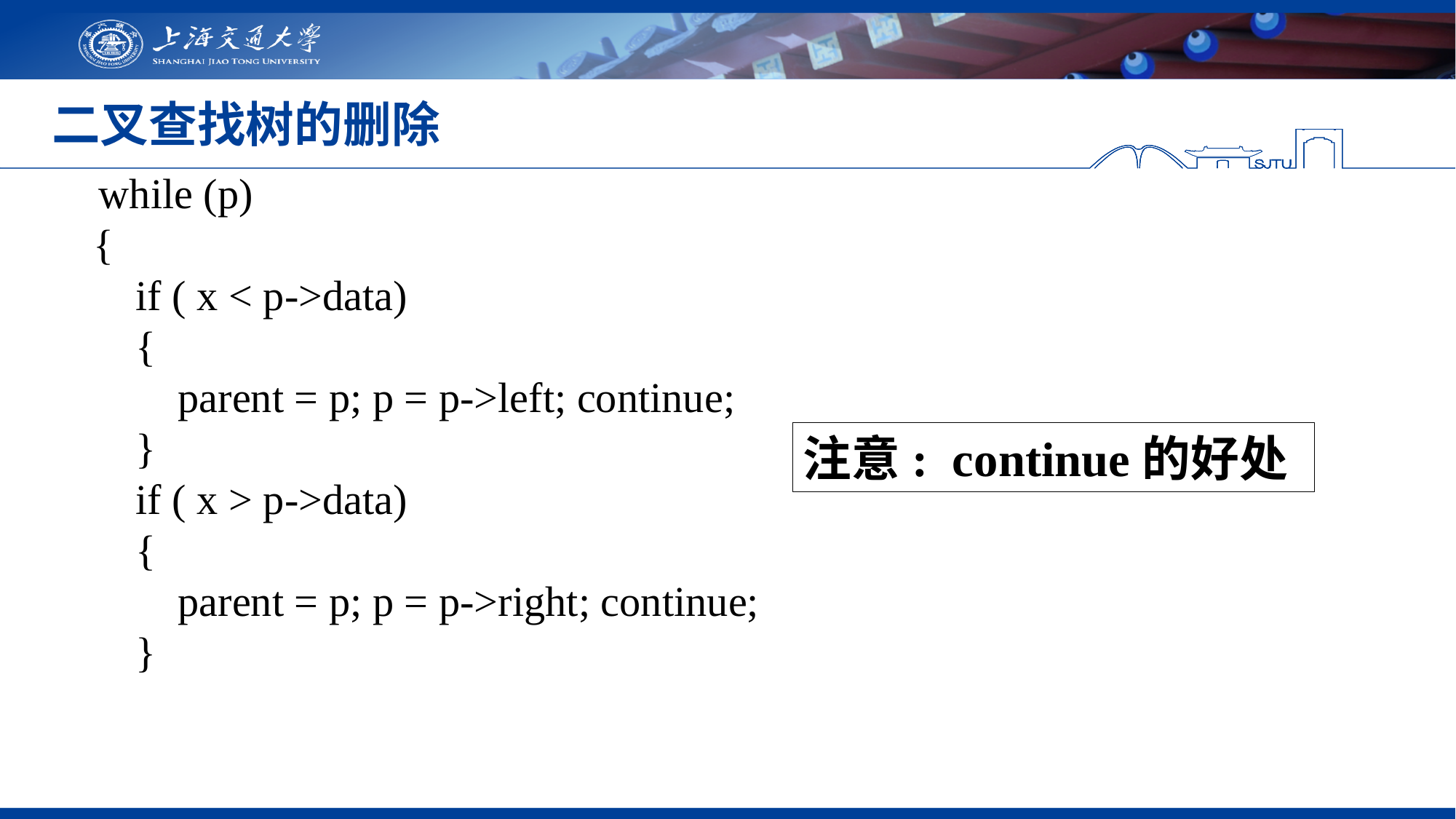

# 二叉查找树的删除
    while (p)
    {
        if ( x < p->data)
        {
            parent = p; p = p->left; continue;
        }
        if ( x > p->data)
        {
            parent = p; p = p->right; continue;
        }
注意:  continue的好处